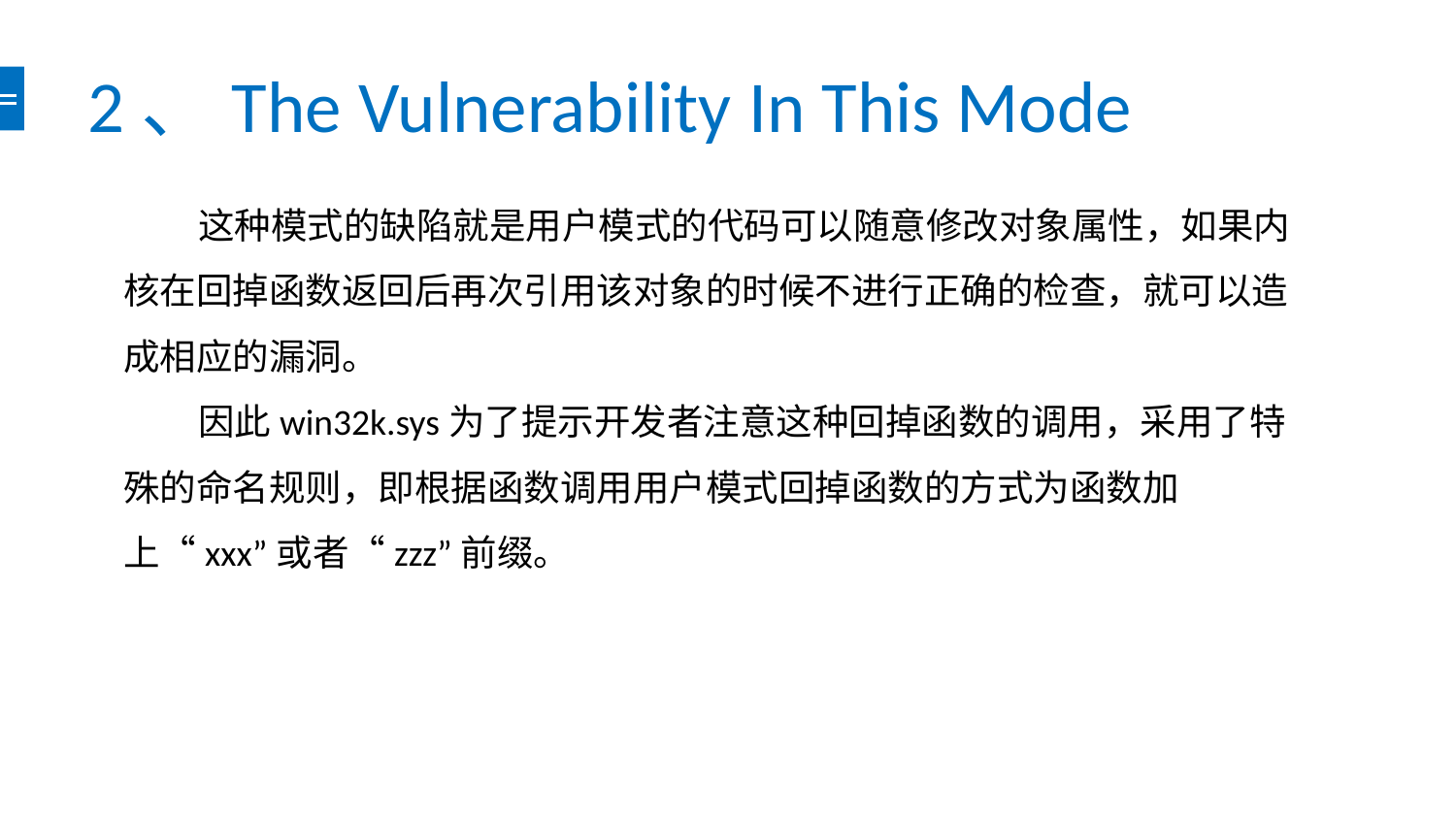

# 2、The Vulnerability In This Mode
        这种模式的缺陷就是用户模式的代码可以随意修改对象属性，如果内核在回掉函数返回后再次引用该对象的时候不进行正确的检查，就可以造成相应的漏洞。
        因此win32k.sys为了提示开发者注意这种回掉函数的调用，采用了特殊的命名规则，即根据函数调用用户模式回掉函数的方式为函数加上“xxx”或者“zzz”前缀。